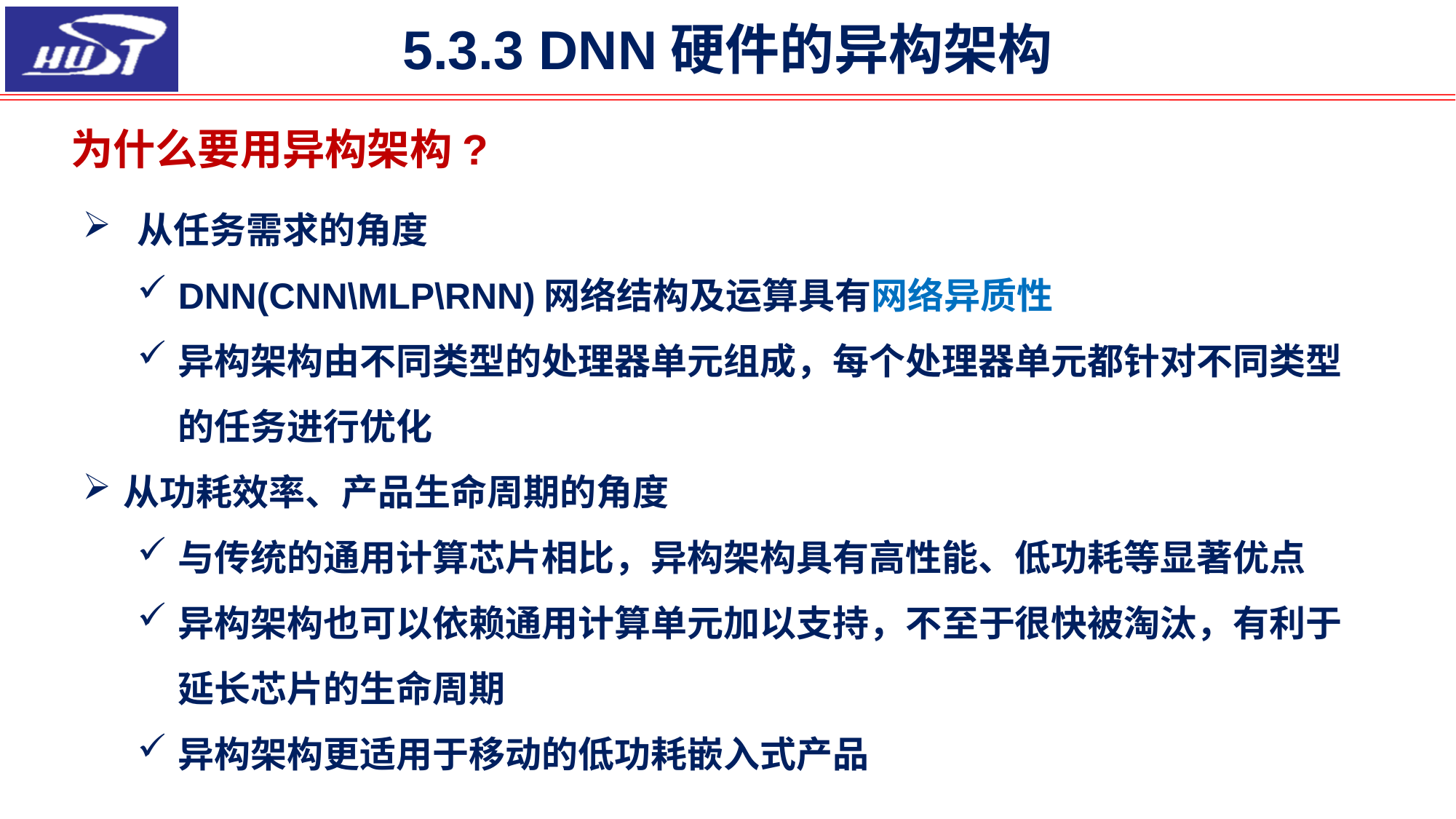

5.3.3 DNN硬件的异构架构
 为什么要用异构架构?
从任务需求的角度
DNN(CNN\MLP\RNN)网络结构及运算具有网络异质性
异构架构由不同类型的处理器单元组成，每个处理器单元都针对不同类型的任务进行优化
从功耗效率、产品生命周期的角度
与传统的通用计算芯片相比，异构架构具有高性能、低功耗等显著优点
异构架构也可以依赖通用计算单元加以支持，不至于很快被淘汰，有利于延长芯片的生命周期
异构架构更适用于移动的低功耗嵌入式产品
23